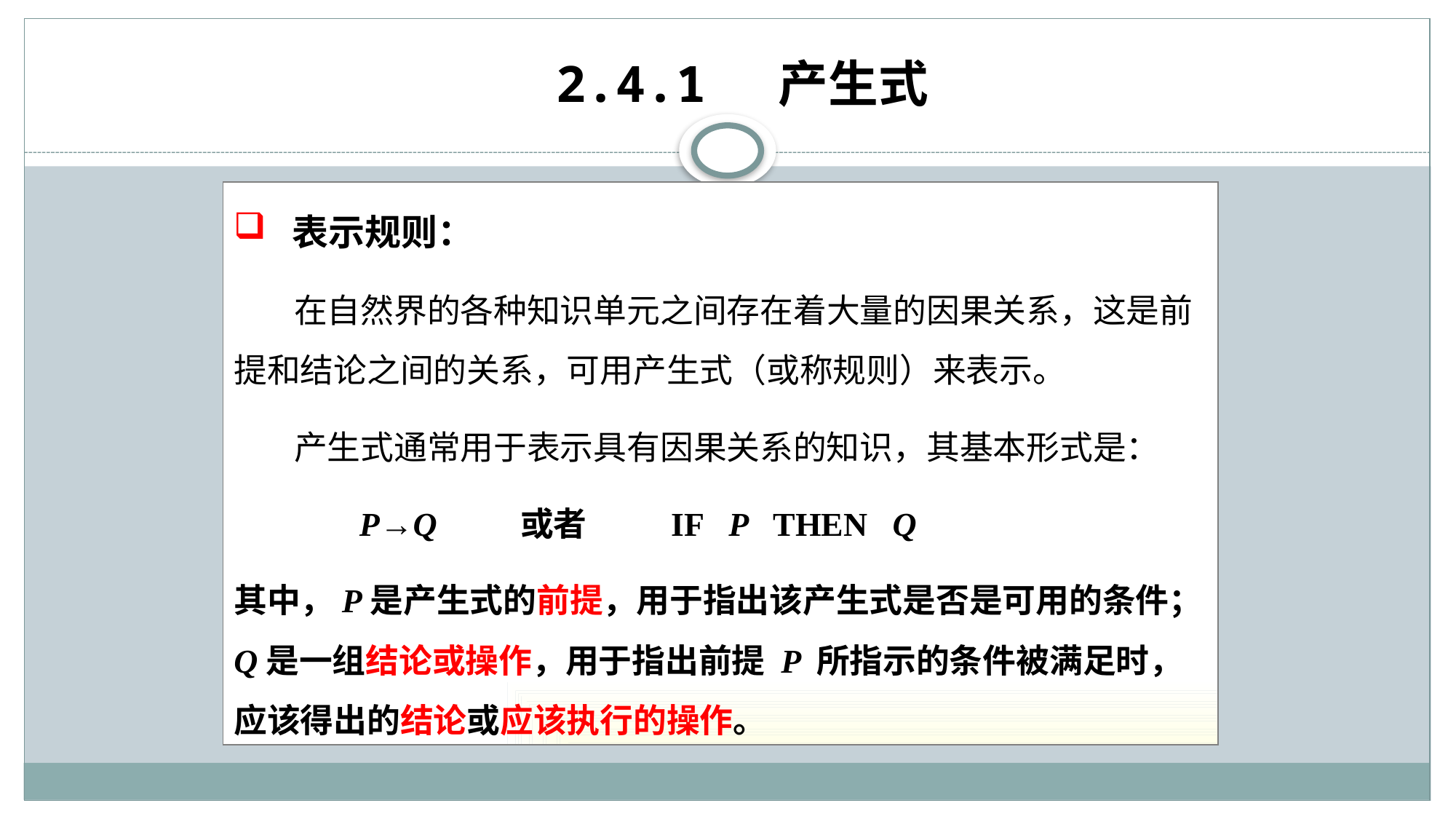

# 2.4.1  产生式
 表示规则：
       在自然界的各种知识单元之间存在着大量的因果关系，这是前提和结论之间的关系，可用产生式（或称规则）来表示。
       产生式通常用于表示具有因果关系的知识，其基本形式是：
               P→Q         或者          IF   P   THEN   Q
其中，P是产生式的前提，用于指出该产生式是否是可用的条件；Q是一组结论或操作，用于指出前提 P 所指示的条件被满足时，应该得出的结论或应该执行的操作。